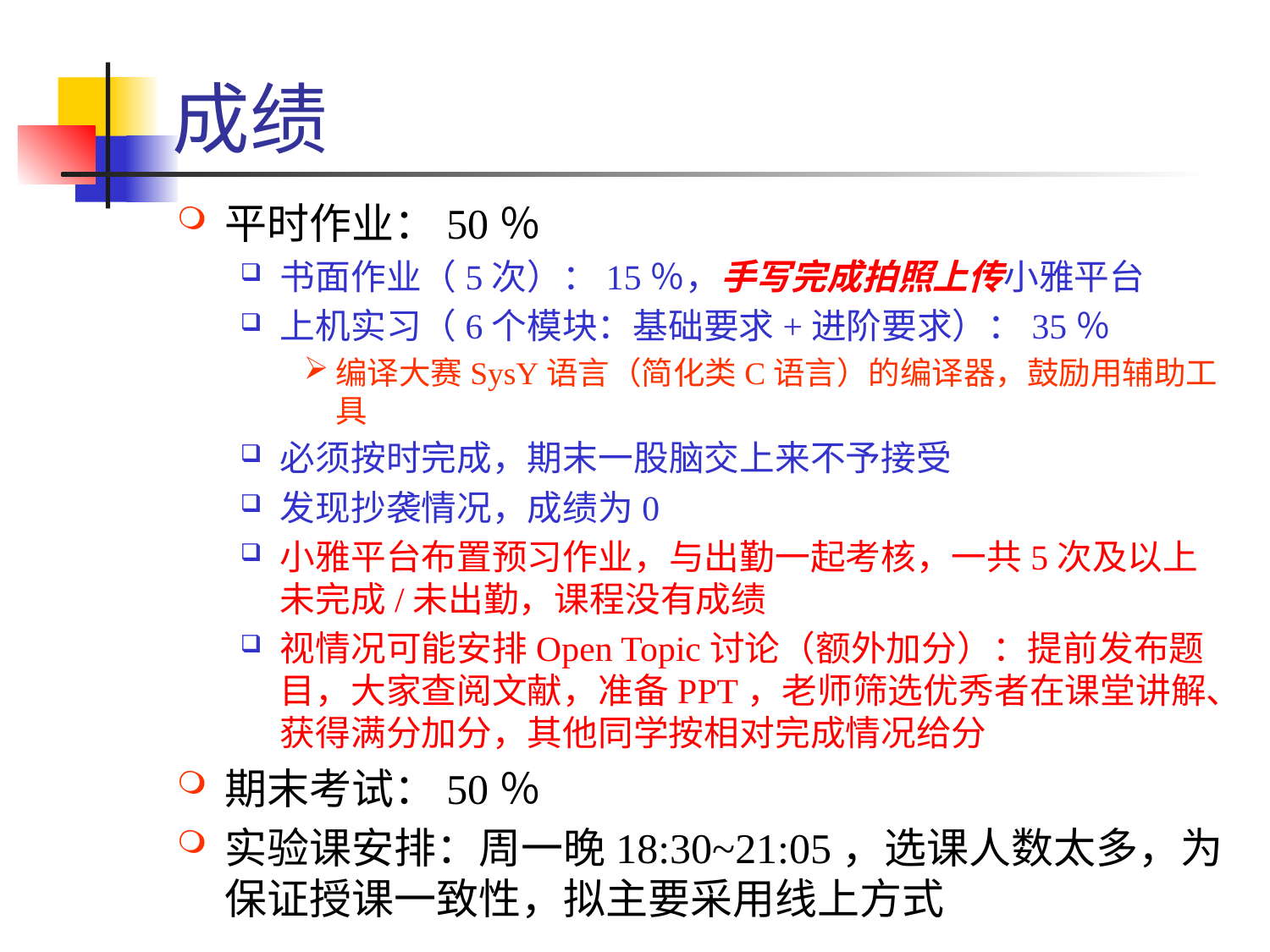

# 成绩
平时作业：50％
书面作业（5次）：15％，手写完成拍照上传小雅平台
上机实习（6个模块：基础要求+进阶要求）：35％
编译大赛SysY语言（简化类C语言）的编译器，鼓励用辅助工具
必须按时完成，期末一股脑交上来不予接受
发现抄袭情况，成绩为0
小雅平台布置预习作业，与出勤一起考核，一共5次及以上未完成/未出勤，课程没有成绩
视情况可能安排Open Topic讨论（额外加分）：提前发布题目，大家查阅文献，准备PPT，老师筛选优秀者在课堂讲解、获得满分加分，其他同学按相对完成情况给分
期末考试：50％
实验课安排：周一晚18:30~21:05，选课人数太多，为保证授课一致性，拟主要采用线上方式